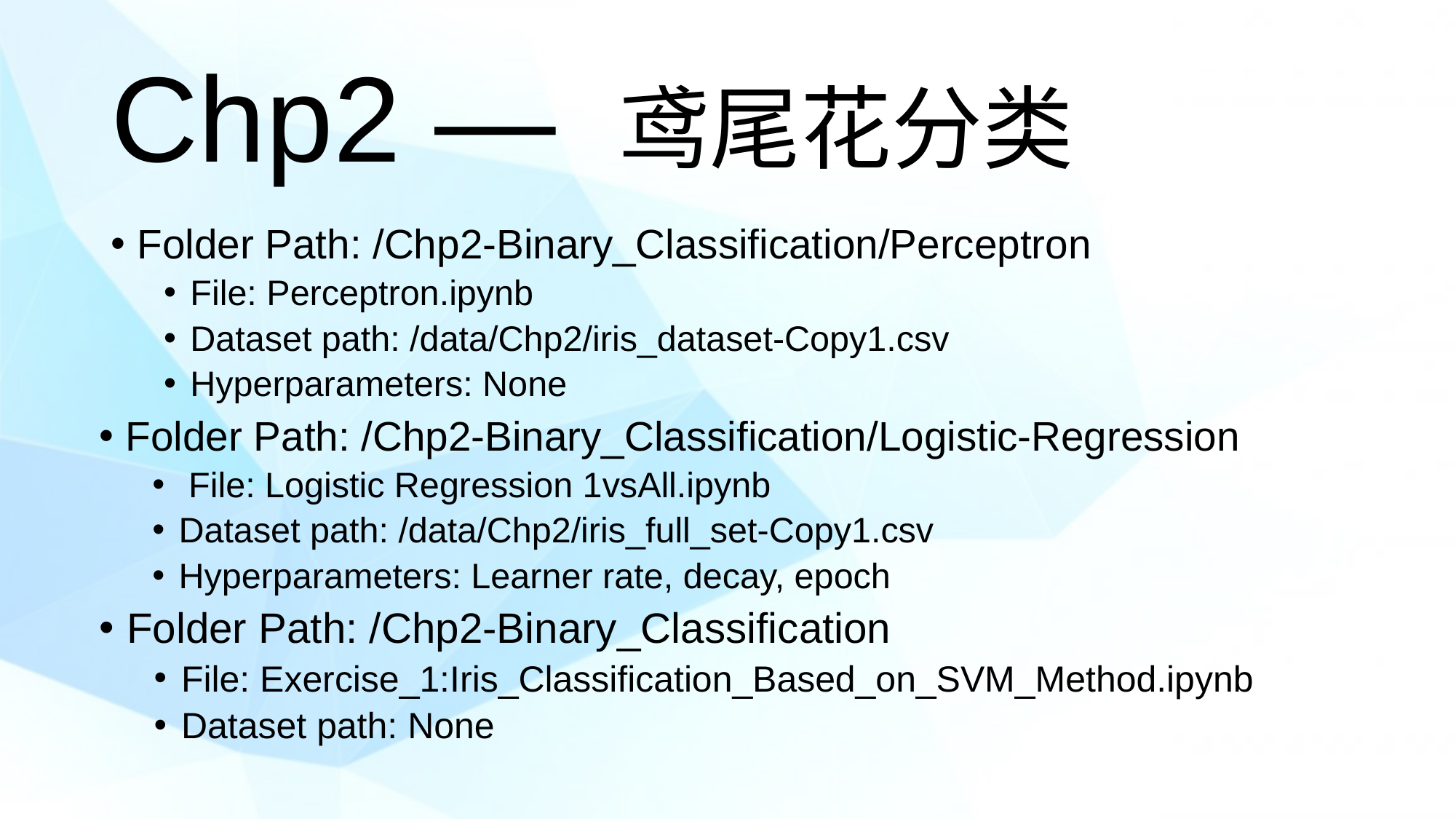

# Chp2 — 鸢尾花分类
Folder Path: /Chp2-Binary_Classification/Perceptron
File: Perceptron.ipynb
Dataset path: /data/Chp2/iris_dataset-Copy1.csv
Hyperparameters: None

Folder Path: /Chp2-Binary_Classification/Logistic-Regression
 File: Logistic Regression 1vsAll.ipynb
Dataset path: /data/Chp2/iris_full_set-Copy1.csv
Hyperparameters: Learner rate, decay, epoch

Folder Path: /Chp2-Binary_Classification
File: Exercise_1:Iris_Classification_Based_on_SVM_Method.ipynb
Dataset path: None